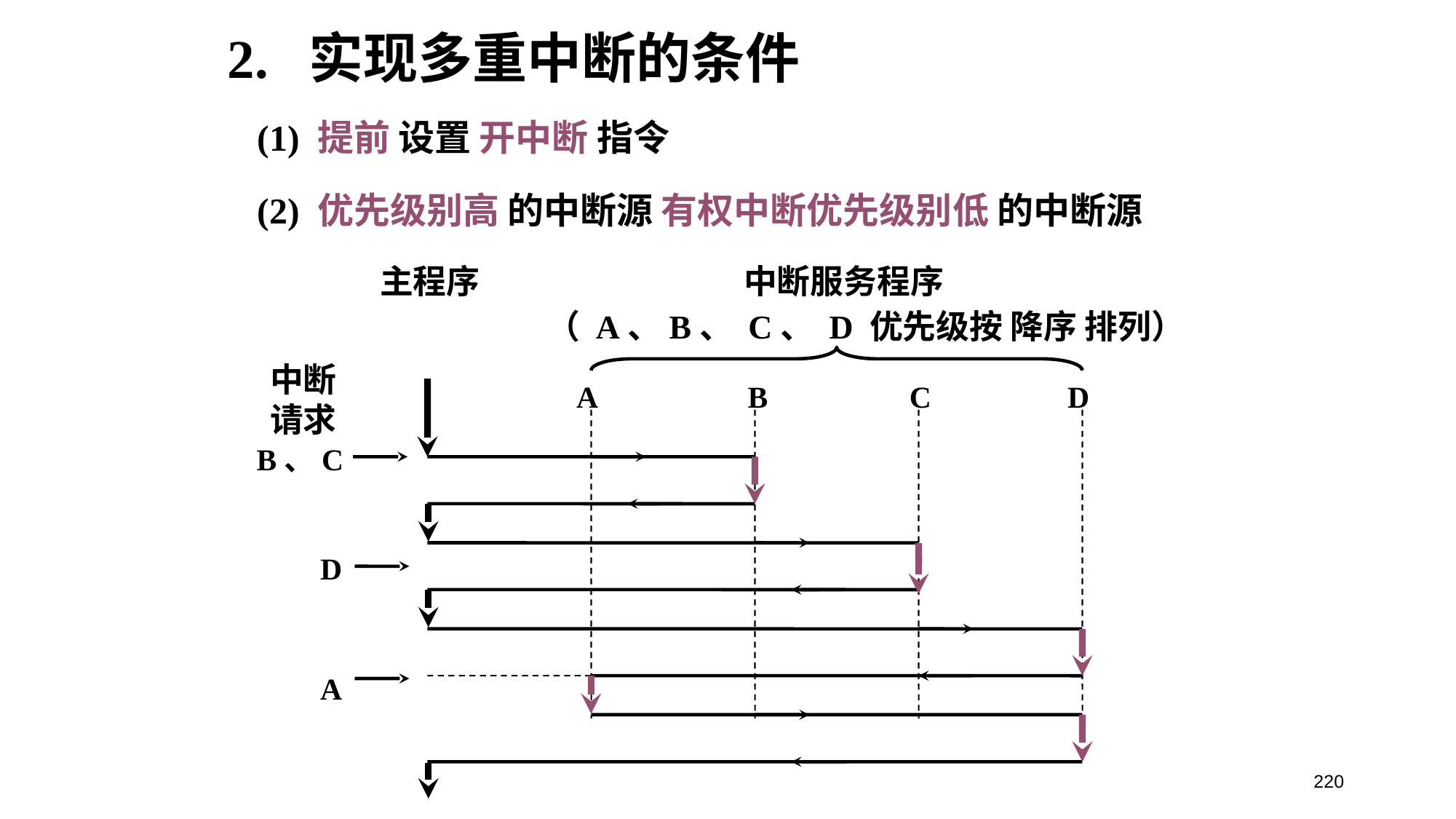

2.  实现多重中断的条件
(1) 提前 设置 开中断 指令
(2) 优先级别高 的中断源 有权中断优先级别低 的中断源
主程序

中断服务程序
（ A、B、 C、 D 优先级按 降序 排列）
A
B
C
D

中断
请求

B、C

D

A

220